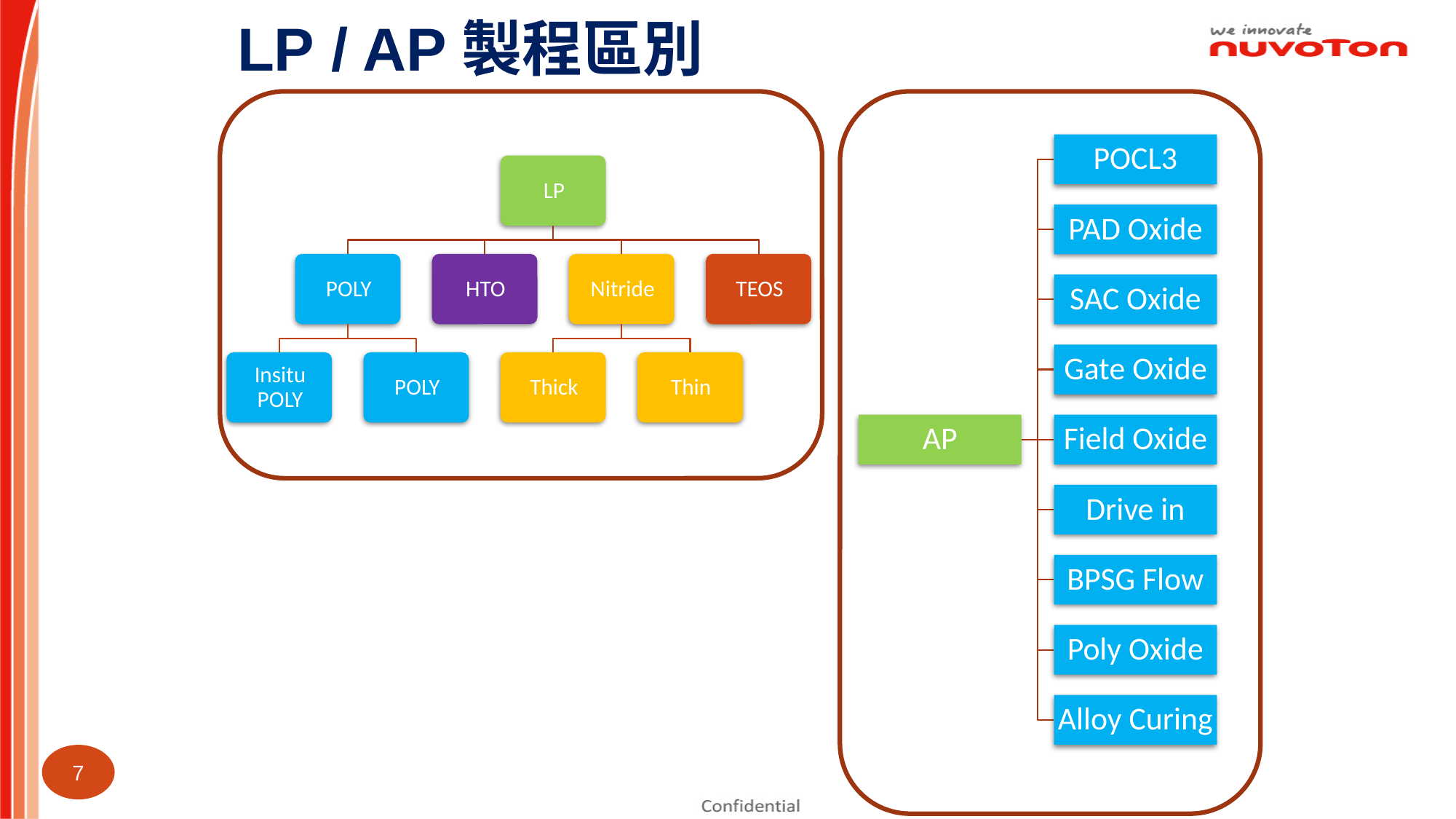

LP / AP製程區別
LP
POLY
Insitu POLY
POLY
HTO
Nitride
Thick
Thin
TEOS

AP
POCL3
PAD Oxide
SAC Oxide
Gate Oxide
Field Oxide
Drive in
BPSG Flow
Poly Oxide
Alloy Curing
7